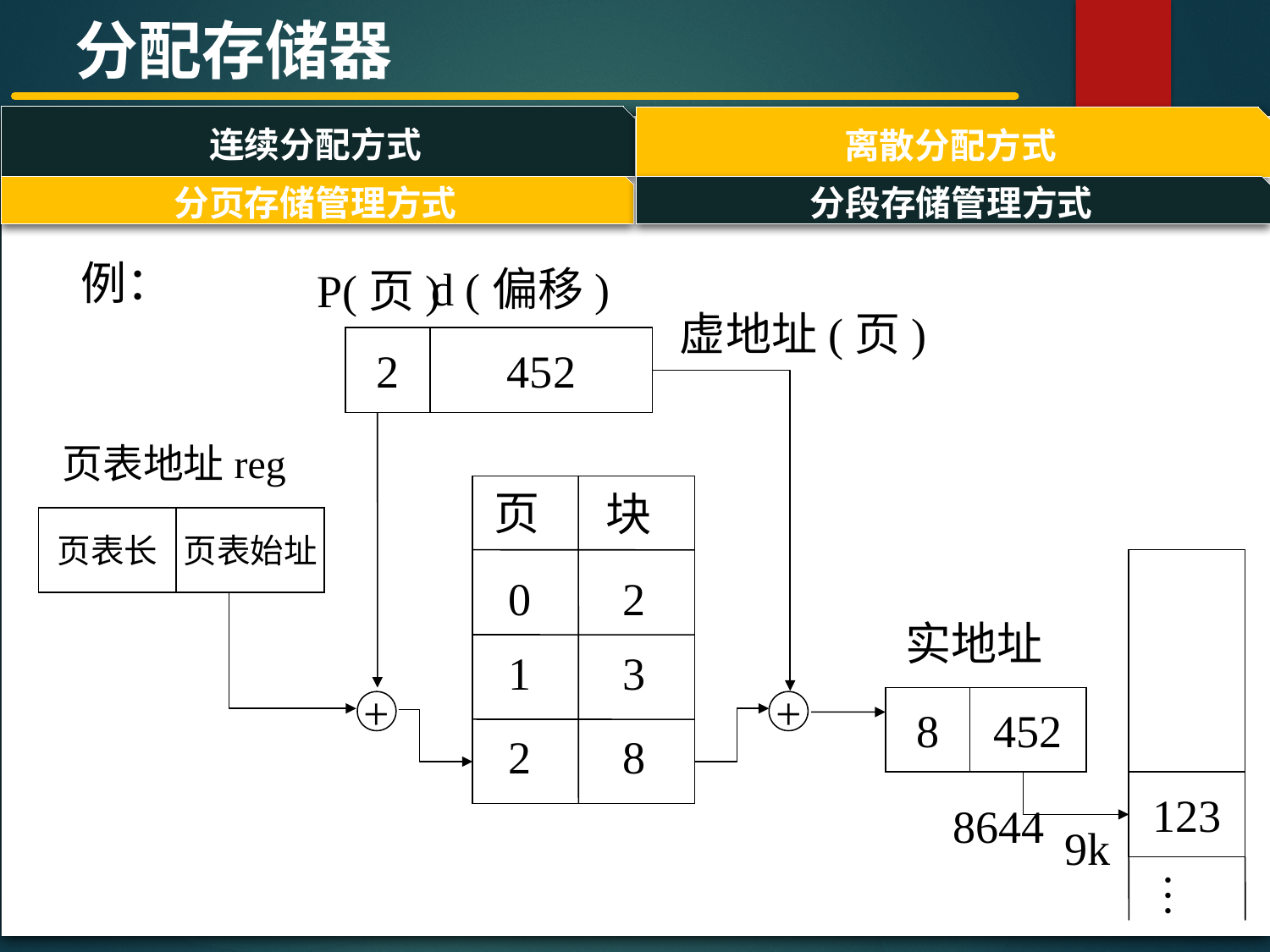

分配存储器
连续分配方式
离散分配方式
#
分页存储管理方式
分段存储管理方式

例：
d (偏移)
P(页)
虚地址(页)
2
452

页表地址reg

页
块
页表长
页表始址

0
2

实地址

1
3
8
452
+
+

2
8

123
8644
9k

…